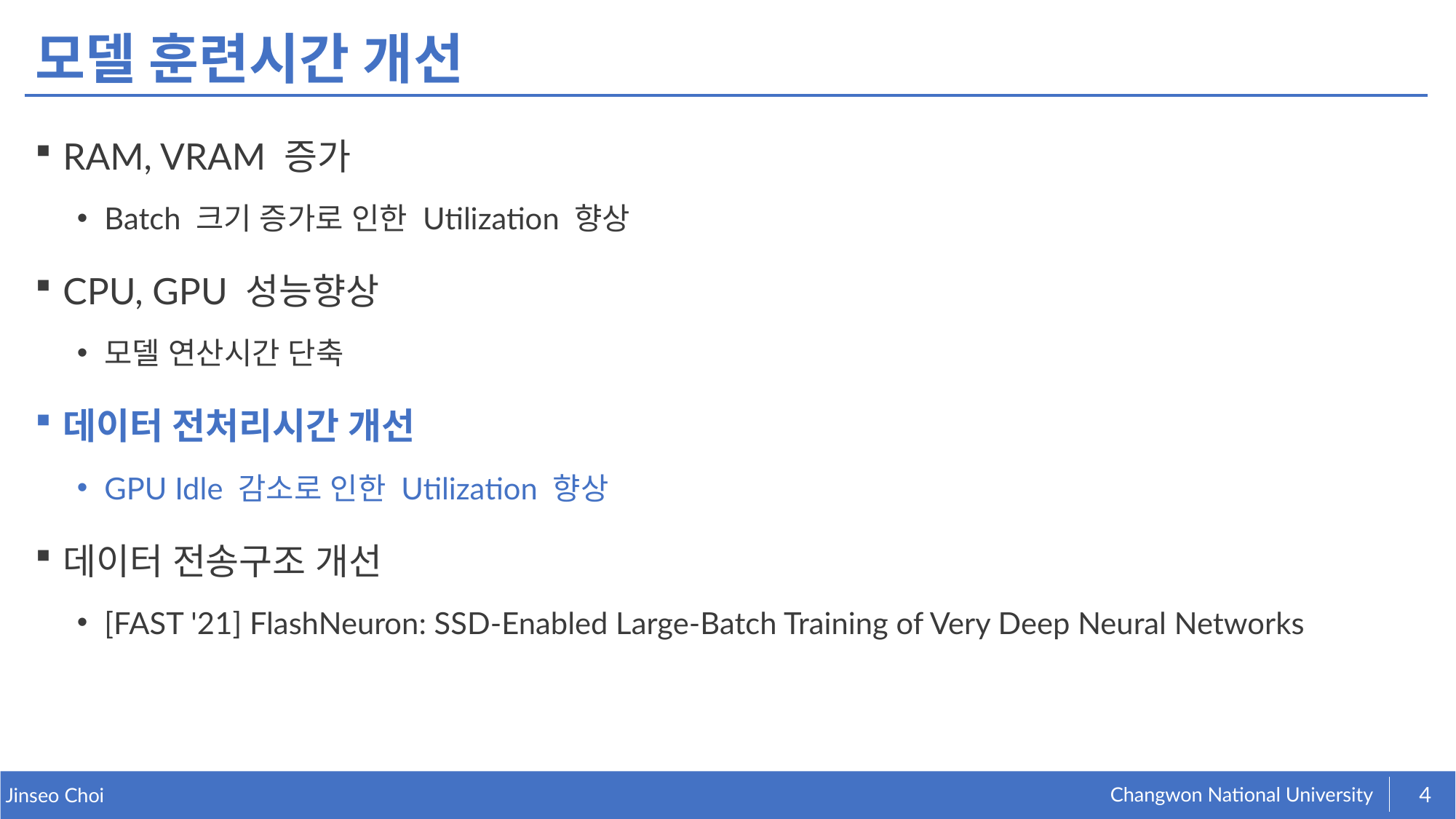

# 모델 훈련시간 개선
RAM, VRAM 증가
Batch 크기 증가로 인한 Utilization 향상
CPU, GPU 성능향상
모델 연산시간 단축
데이터 전처리시간 개선
GPU Idle 감소로 인한 Utilization 향상
데이터 전송구조 개선
[FAST '21] FlashNeuron: SSD-Enabled Large-Batch Training of Very Deep Neural Networks
4